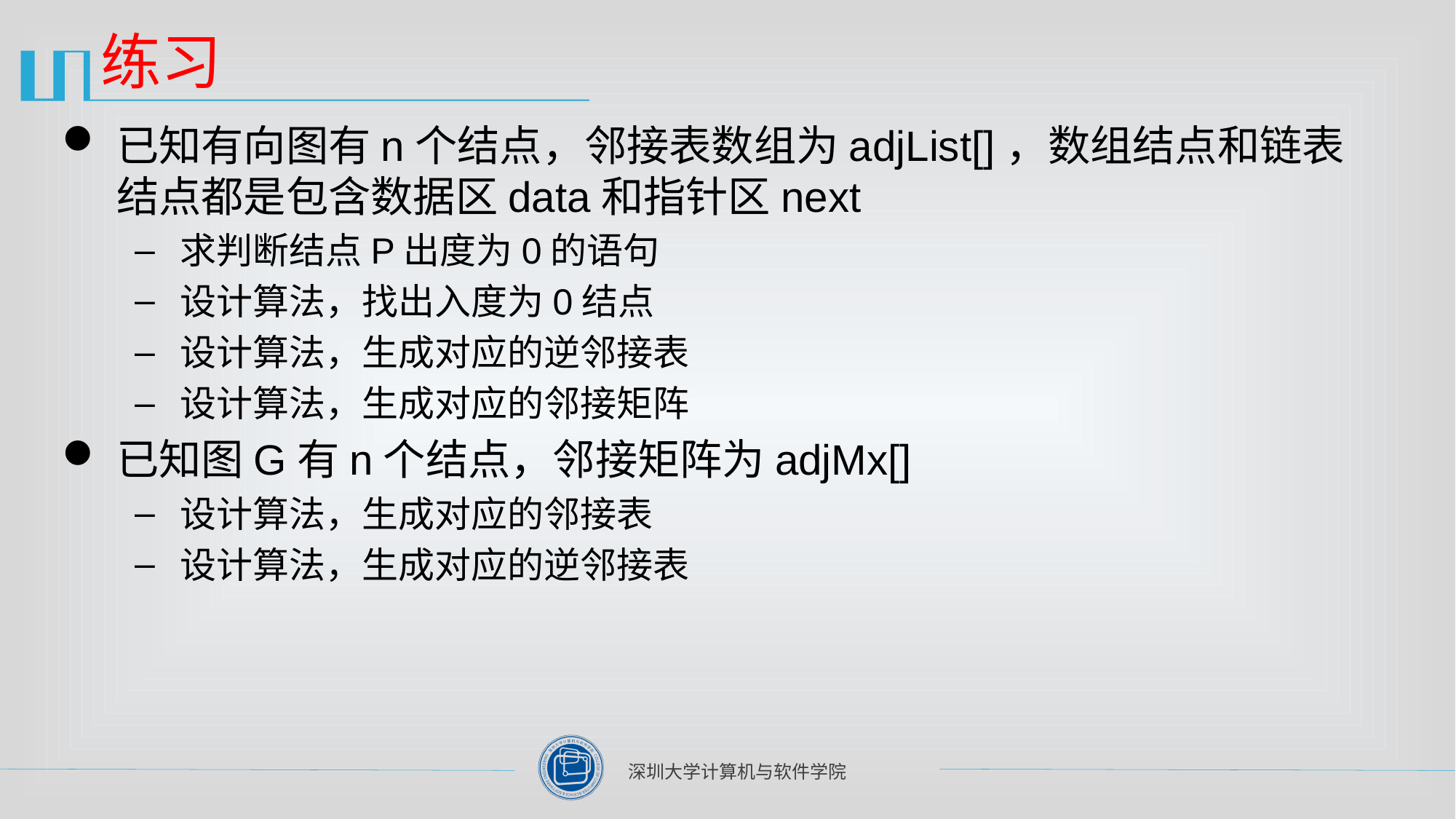

# 练习
已知有向图有n个结点，邻接表数组为adjList[]，数组结点和链表结点都是包含数据区data和指针区next
求判断结点P出度为0的语句
设计算法，找出入度为0结点
设计算法，生成对应的逆邻接表
设计算法，生成对应的邻接矩阵
已知图G有n个结点，邻接矩阵为adjMx[]
设计算法，生成对应的邻接表
设计算法，生成对应的逆邻接表

50